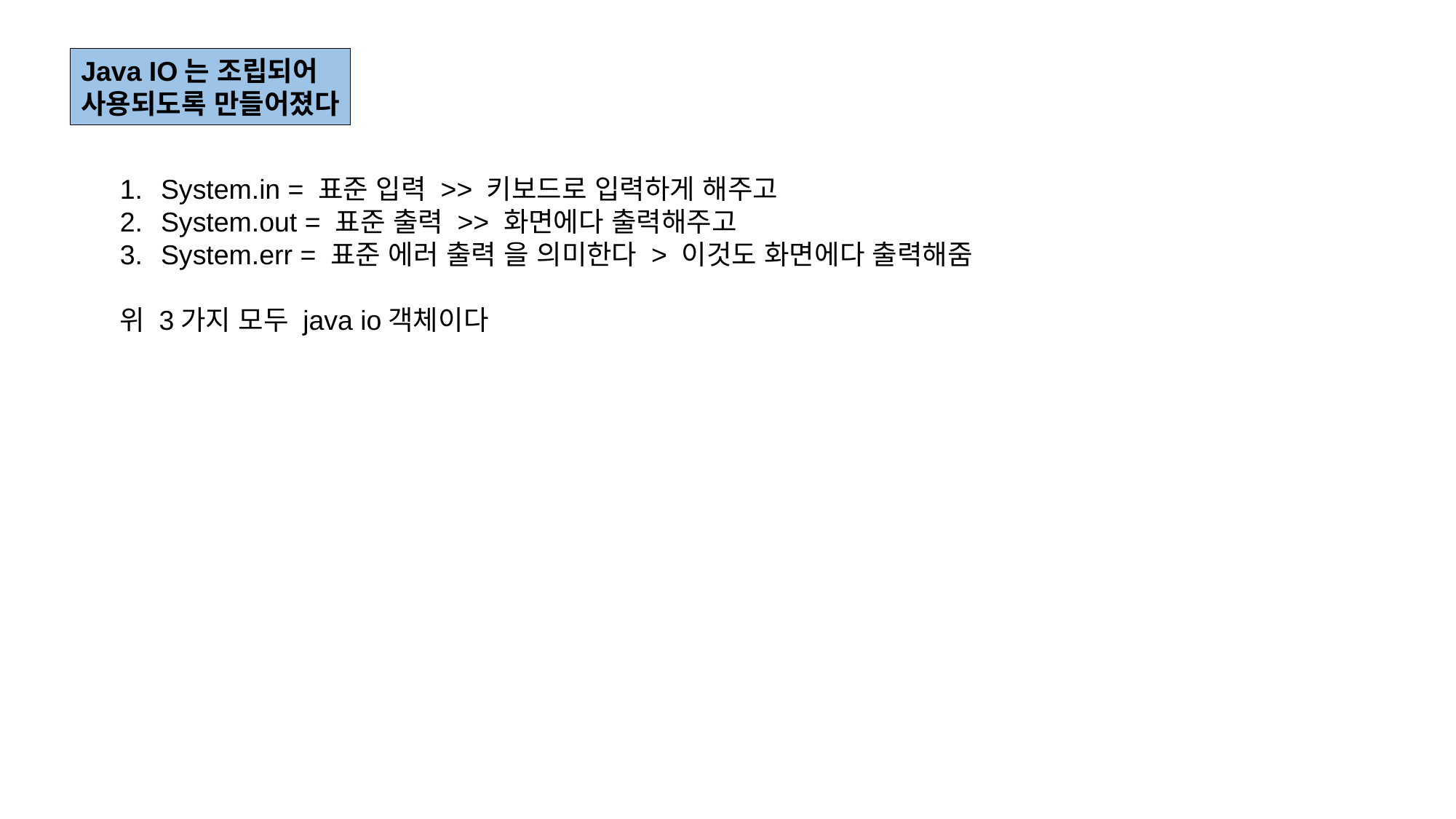

Java IO는 조립되어
사용되도록 만들어졌다
System.in = 표준 입력 >> 키보드로 입력하게 해주고
System.out = 표준 출력 >> 화면에다 출력해주고
System.err = 표준 에러 출력 을 의미한다 > 이것도 화면에다 출력해줌

위 3가지 모두 java io객체이다